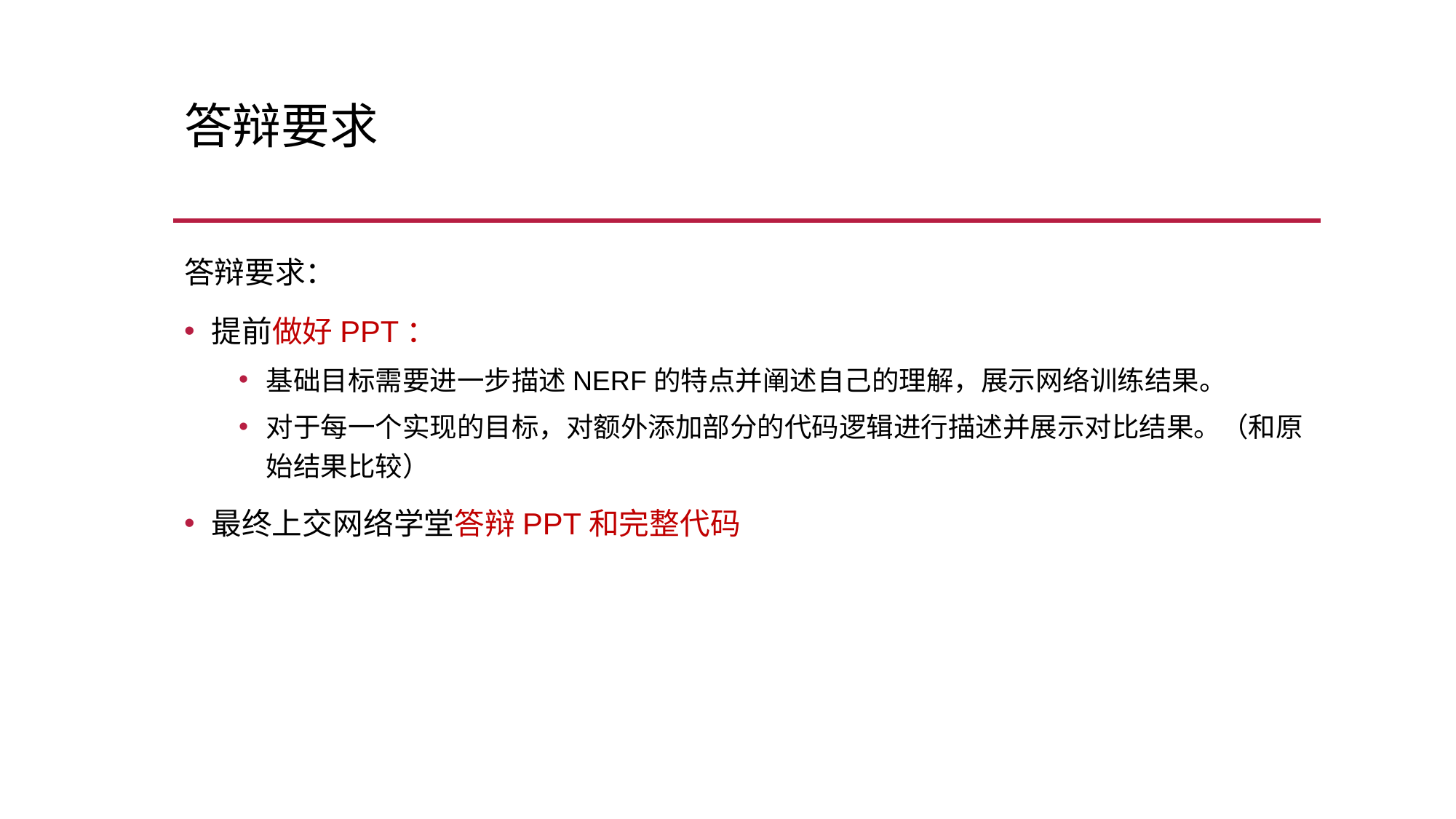

# 答辩要求
答辩要求：
提前做好PPT：
基础目标需要进一步描述NERF的特点并阐述自己的理解，展示网络训练结果。
对于每一个实现的目标，对额外添加部分的代码逻辑进行描述并展示对比结果。（和原始结果比较）
最终上交网络学堂答辩PPT和完整代码